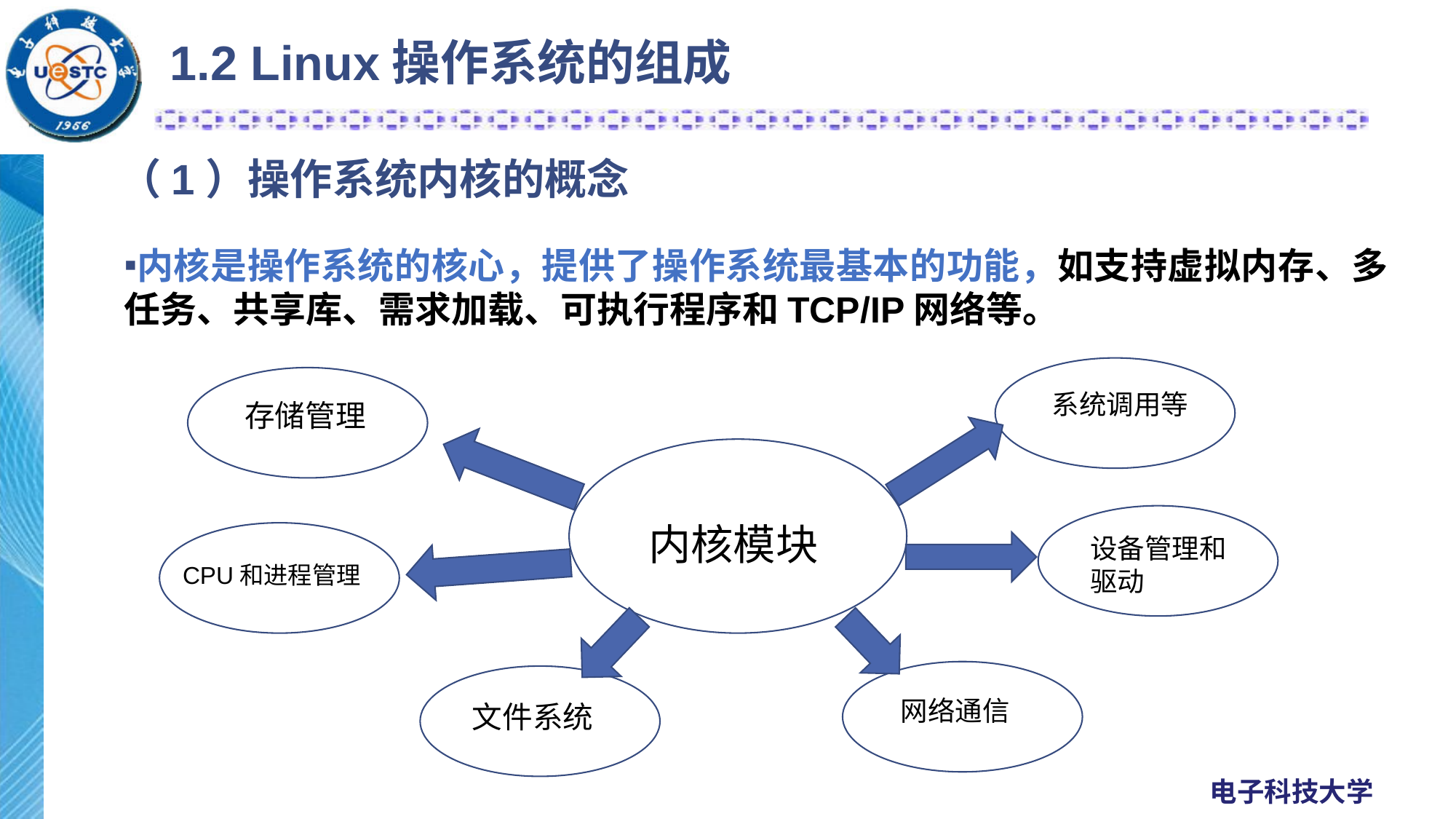

1.2 Linux操作系统的组成
# （1）操作系统内核的概念
内核是操作系统的核心，提供了操作系统最基本的功能，如支持虚拟内存、多任务、共享库、需求加载、可执行程序和TCP/IP网络等。

系统调用等

设备管理和驱动

CPU和进程管理

网络通信

存储管理
内核模块
文件系统